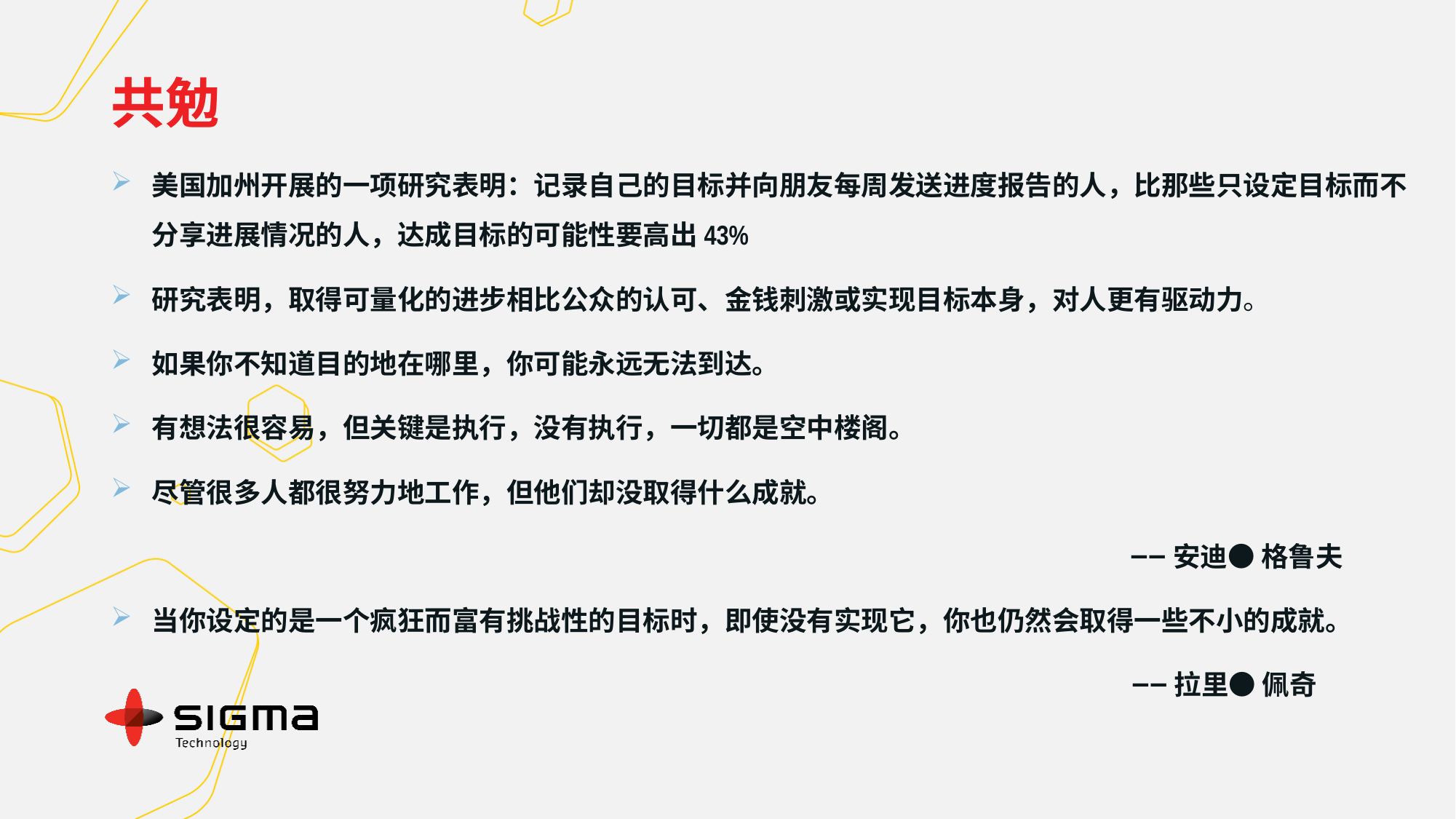

# 共勉
美国加州开展的一项研究表明：记录自己的目标并向朋友每周发送进度报告的人，比那些只设定目标而不分享进展情况的人，达成目标的可能性要高出43%
研究表明，取得可量化的进步相比公众的认可、金钱刺激或实现目标本身，对人更有驱动力。
如果你不知道目的地在哪里，你可能永远无法到达。
有想法很容易，但关键是执行，没有执行，一切都是空中楼阁。
尽管很多人都很努力地工作，但他们却没取得什么成就。
								                       ——安迪● 格鲁夫
当你设定的是一个疯狂而富有挑战性的目标时，即使没有实现它，你也仍然会取得一些不小的成就。
									      ——拉里● 佩奇